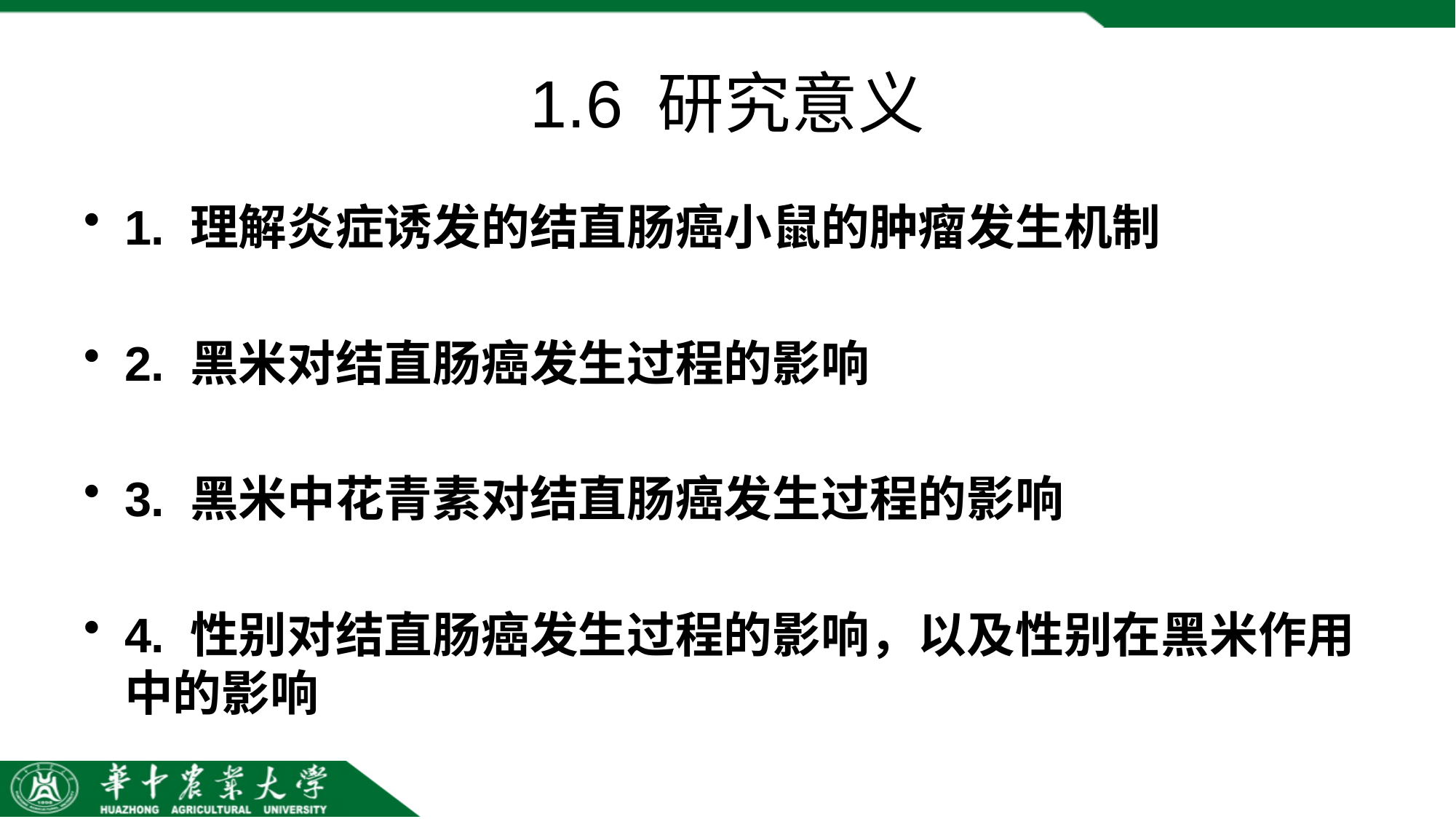

# 1.6 研究意义
1. 理解炎症诱发的结直肠癌小鼠的肿瘤发生机制

2. 黑米对结直肠癌发生过程的影响

3. 黑米中花青素对结直肠癌发生过程的影响

4. 性别对结直肠癌发生过程的影响，以及性别在黑米作用中的影响